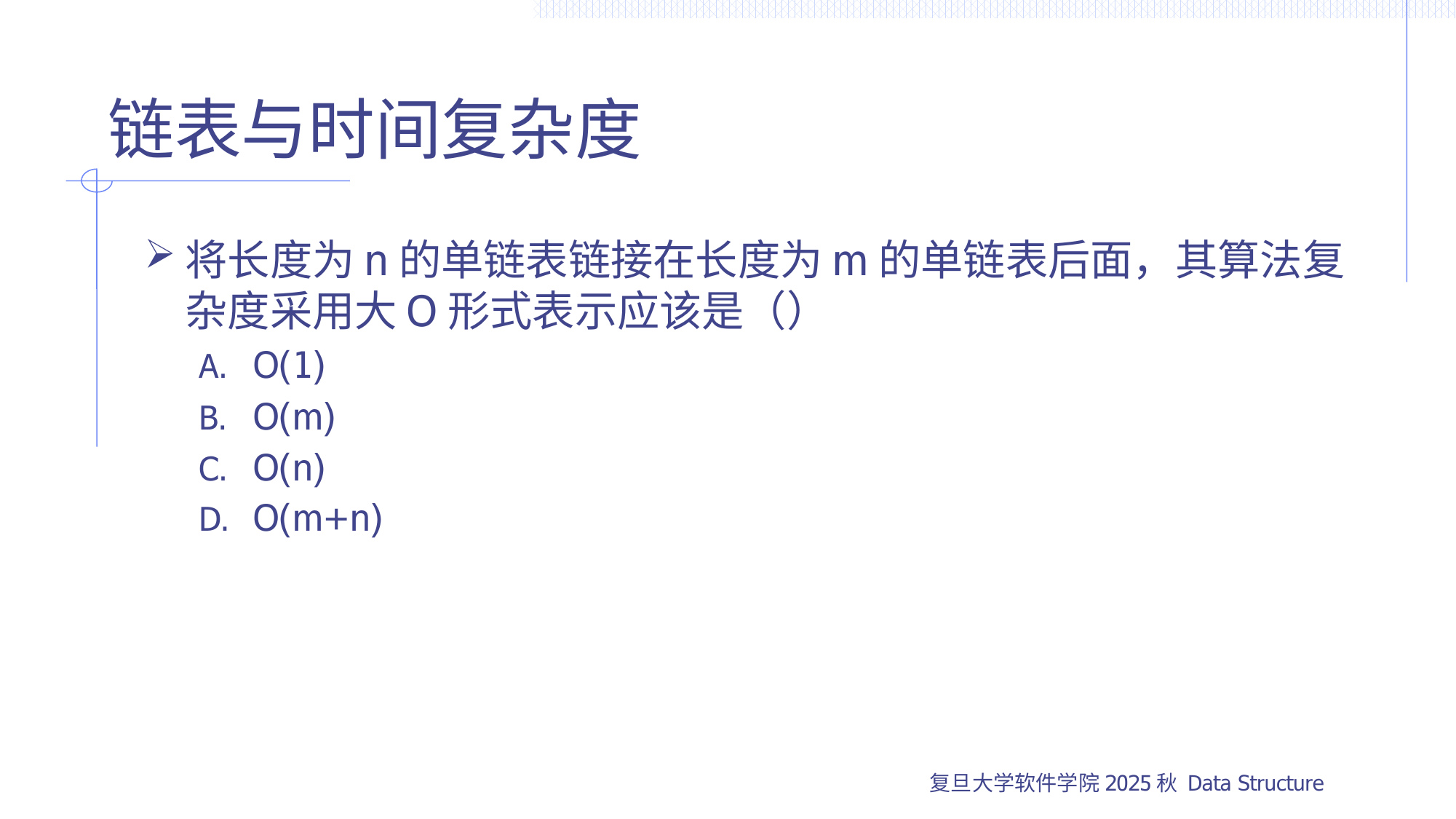

# 链表与时间复杂度
将长度为n的单链表链接在长度为m的单链表后面，其算法复杂度采用大O形式表示应该是（）
O(1)
O(m)
O(n)
O(m+n)